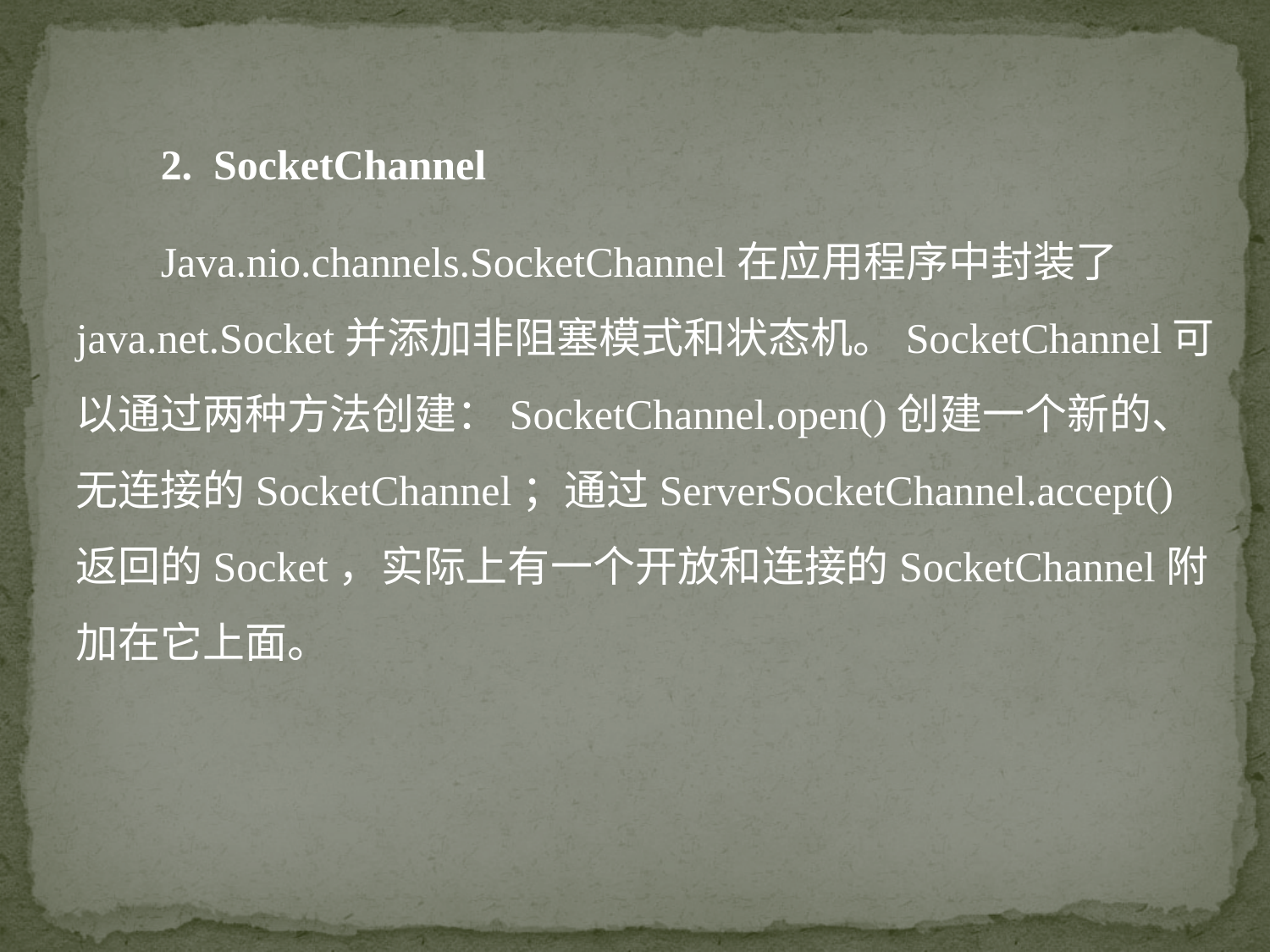

2.  SocketChannel
        Java.nio.channels.SocketChannel在应用程序中封装了java.net.Socket并添加非阻塞模式和状态机。SocketChannel可以通过两种方法创建：SocketChannel.open()创建一个新的、无连接的SocketChannel；通过ServerSocketChannel.accept()返回的Socket，实际上有一个开放和连接的SocketChannel附加在它上面。